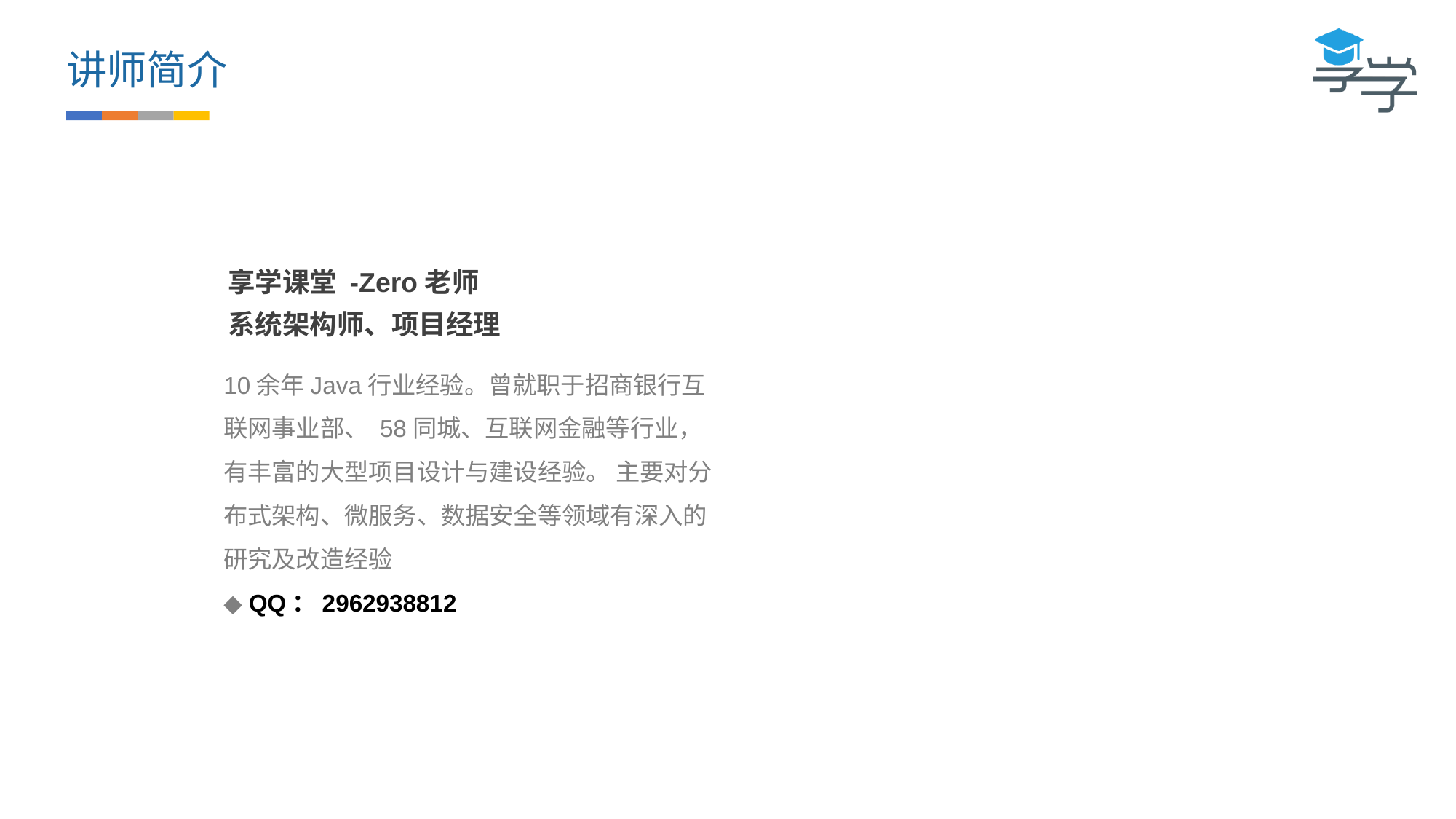

讲师简介

享学课堂 -Zero老师
系统架构师、项目经理
10余年Java行业经验。曾就职于招商银行互联网事业部、 58同城、互联网金融等行业，有丰富的大型项目设计与建设经验。 主要对分布式架构、微服务、数据安全等领域有深入的研究及改造经验
◆ QQ：2962938812